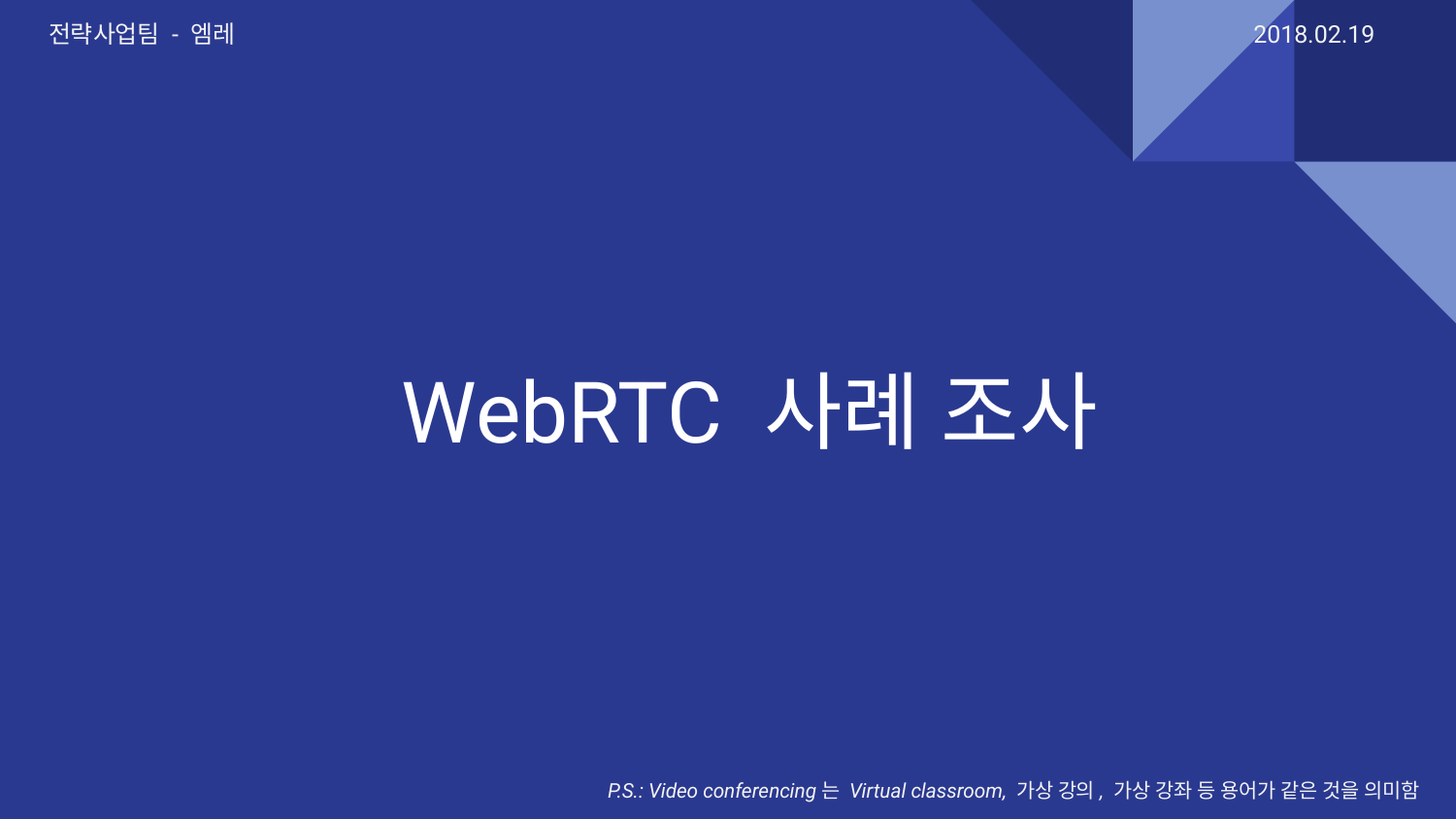

전략사업팀 - 엠레
2018.02.19
# WebRTC 사례 조사
P.S.: Video conferencing는 Virtual classroom, 가상 강의, 가상 강좌 등 용어가 같은 것을 의미함